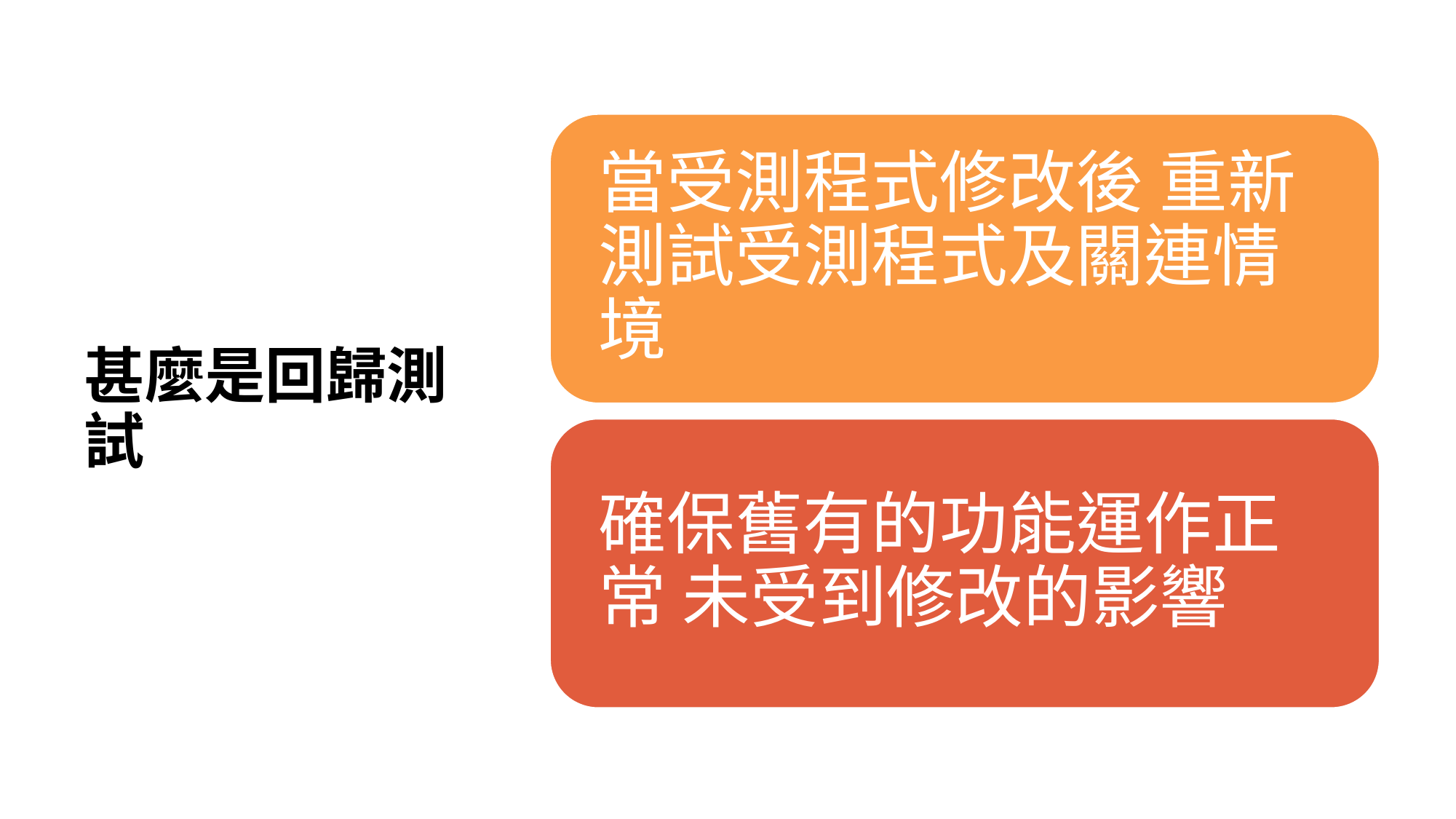

# 甚麼是回歸測試
當受測程式修改後 重新測試受測程式及關連情境
確保舊有的功能運作正常 未受到修改的影響